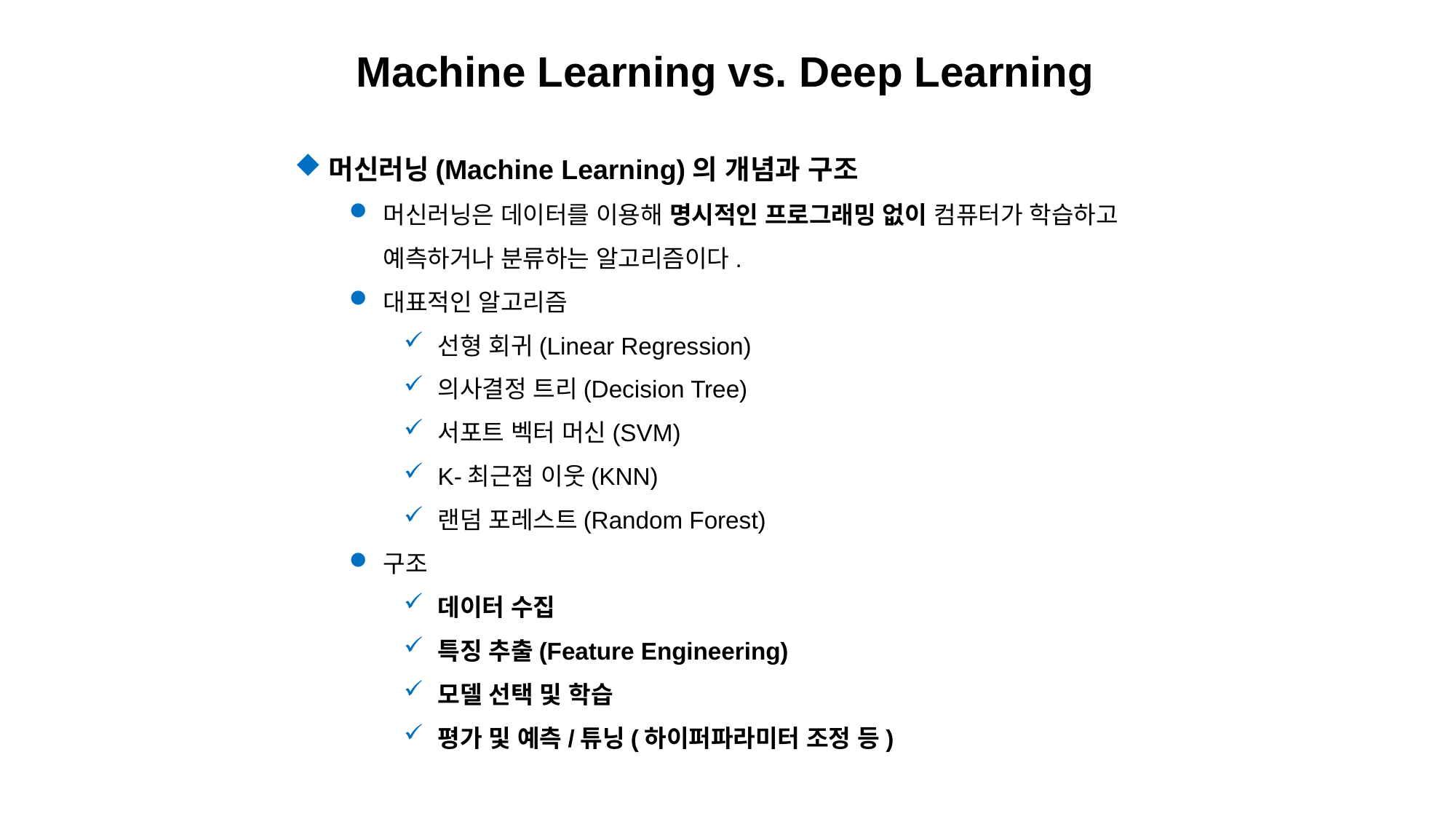

Machine Learning vs. Deep Learning
머신러닝(Machine Learning)의 개념과 구조
머신러닝은 데이터를 이용해 명시적인 프로그래밍 없이 컴퓨터가 학습하고 예측하거나 분류하는 알고리즘이다.
대표적인 알고리즘
선형 회귀(Linear Regression)
의사결정 트리(Decision Tree)
서포트 벡터 머신(SVM)
K-최근접 이웃(KNN)
랜덤 포레스트(Random Forest)
구조
데이터 수집
특징 추출(Feature Engineering)
모델 선택 및 학습
평가 및 예측/튜닝(하이퍼파라미터 조정 등)